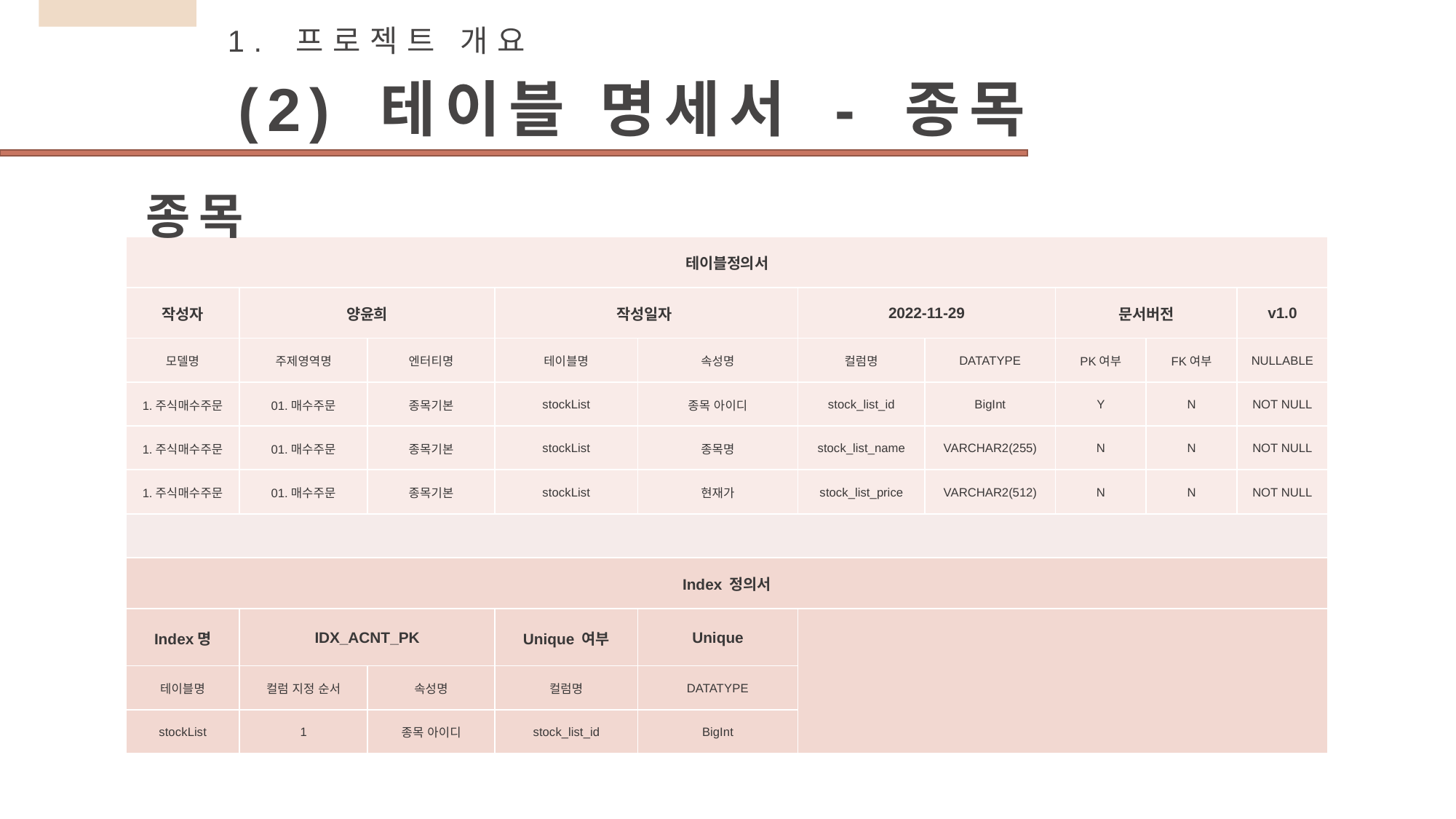

1. 프로젝트 개요
(2) 테이블 명세서 - 종목

종목
| 테이블정의서 |  |  |  |  |  |  |  |  |  |
| --- | --- | --- | --- | --- | --- | --- | --- | --- | --- |
| 작성자 | 양윤희 |  | 작성일자 |  | 2022-11-29 |  | 문서버전 |  | v1.0 |
| 모델명 | 주제영역명 | 엔터티명 | 테이블명 | 속성명 | 컬럼명 | DATATYPE | PK여부 | FK여부 | NULLABLE |
| 1.주식매수주문 | 01.매수주문 | 종목기본 | stockList | 종목 아이디 | stock\_list\_id | BigInt | Y | N | NOT NULL |
| 1.주식매수주문 | 01.매수주문 | 종목기본 | stockList | 종목명 | stock\_list\_name | VARCHAR2(255) | N | N | NOT NULL |
| 1.주식매수주문 | 01.매수주문 | 종목기본 | stockList | 현재가 | stock\_list\_price | VARCHAR2(512) | N | N | NOT NULL |
|  |  |  |  |  |  |  |  |  |  |
| Index 정의서 |  |  |  |  |  |  |  |  |  |
| Index명 | IDX\_ACNT\_PK |  | Unique 여부 | Unique |  |  |  |  |  |
| 테이블명 | 컬럼 지정 순서 | 속성명 | 컬럼명 | DATATYPE |  |  |  |  |  |
| stockList | 1 | 종목 아이디 | stock\_list\_id | BigInt |  |  |  |  |  |